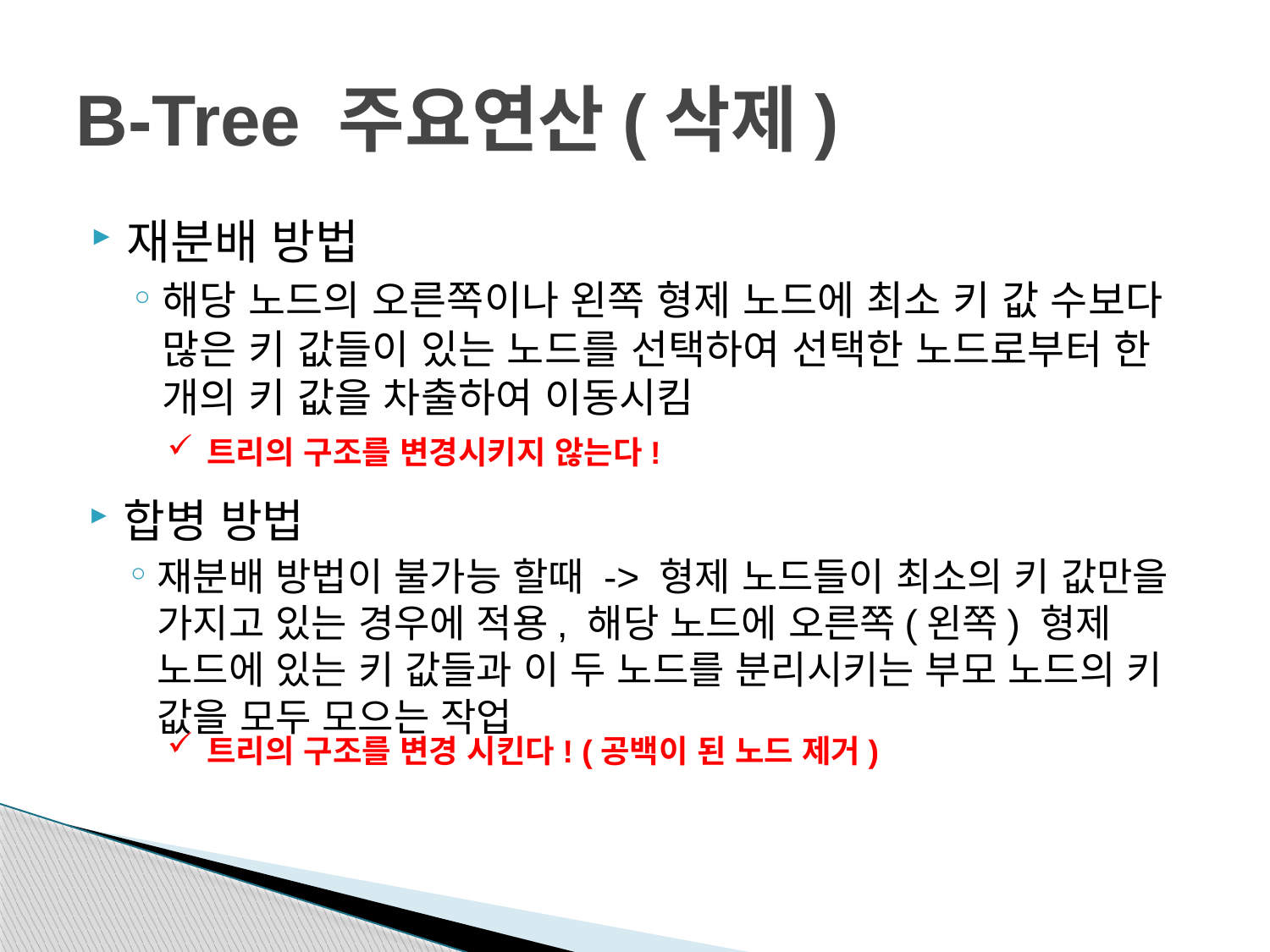

# B-Tree 주요연산(삭제)
재분배 방법
해당 노드의 오른쪽이나 왼쪽 형제 노드에 최소 키 값 수보다 많은 키 값들이 있는 노드를 선택하여 선택한 노드로부터 한 개의 키 값을 차출하여 이동시킴
트리의 구조를 변경시키지 않는다!
합병 방법
재분배 방법이 불가능 할때 -> 형제 노드들이 최소의 키 값만을 가지고 있는 경우에 적용, 해당 노드에 오른쪽(왼쪽) 형제 노드에 있는 키 값들과 이 두 노드를 분리시키는 부모 노드의 키 값을 모두 모으는 작업
트리의 구조를 변경 시킨다! (공백이 된 노드 제거)